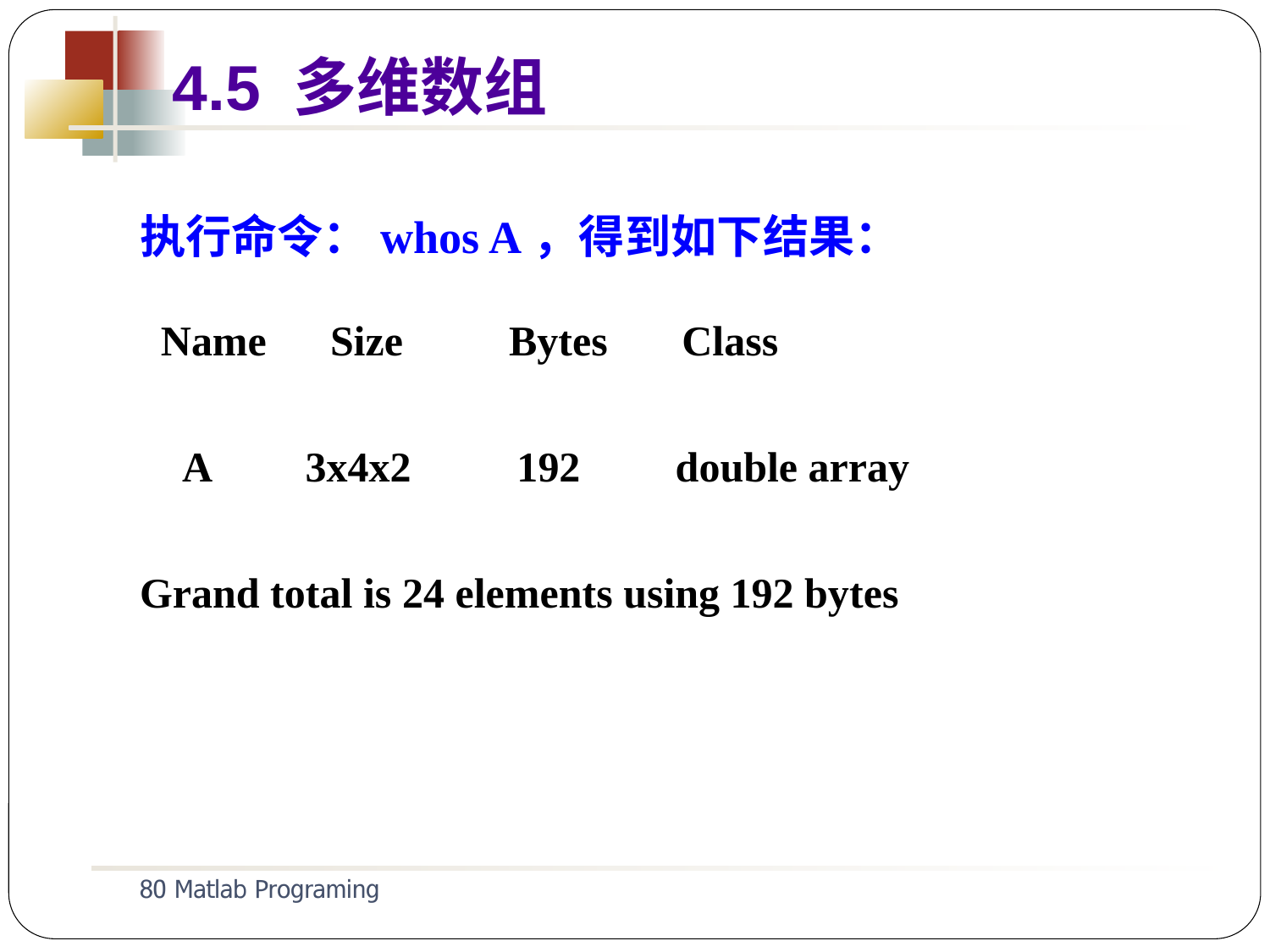

执行命令：whos A，得到如下结果：

  Name      Size          Bytes       Class

    A         3x4x2          192         double array

Grand total is 24 elements using 192 bytes
4.5 多维数组
80 Matlab Programing